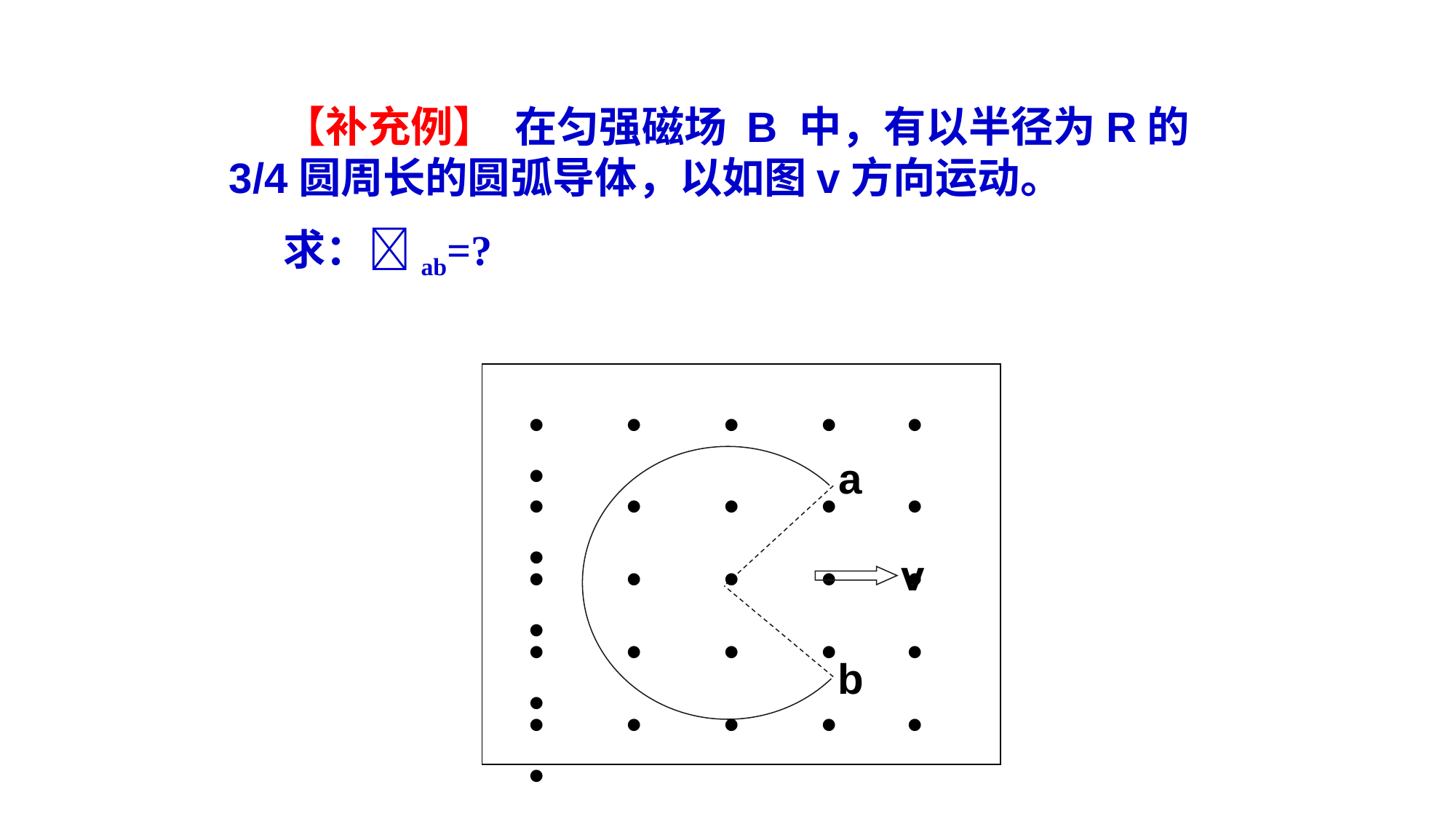

【补充例】  在匀强磁场 B 中，有以半径为R的3/4圆周长的圆弧导体，以如图v方向运动。
求：εab=?

•       •       •       •      •       •

•       •       •       •      •       •

v
•       •       •       •      •       •

•       •       •       •      •       •
•       •       •       •      •       •
a
b